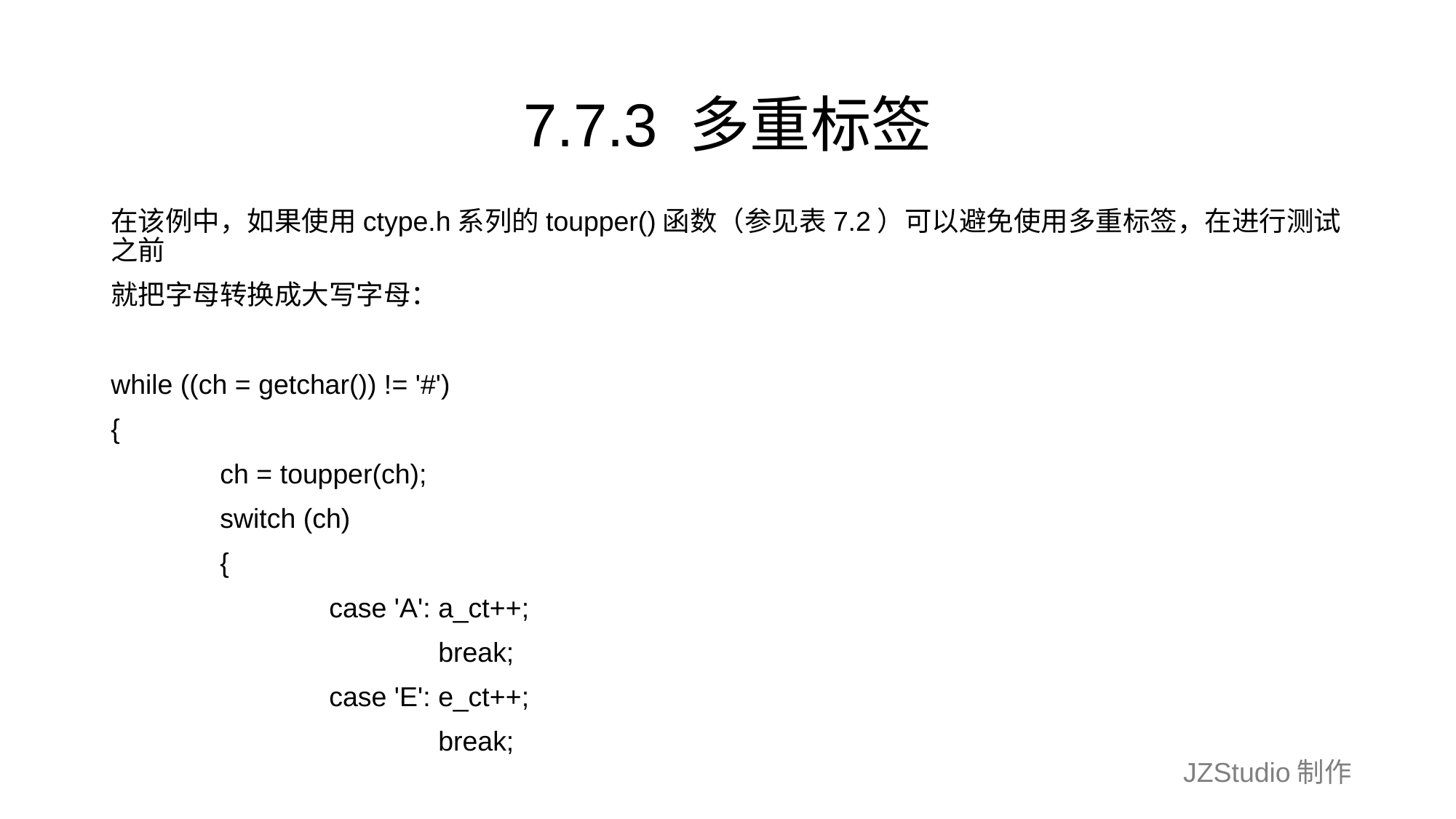

# 7.7.3 多重标签
在该例中，如果使用ctype.h系列的toupper()函数（参见表7.2）可以避免使用多重标签，在进行测试之前
就把字母转换成大写字母：

while ((ch = getchar()) != '#')
{
	ch = toupper(ch);
	switch (ch)
	{
		case 'A': a_ct++;
			break;
		case 'E': e_ct++;
			break;